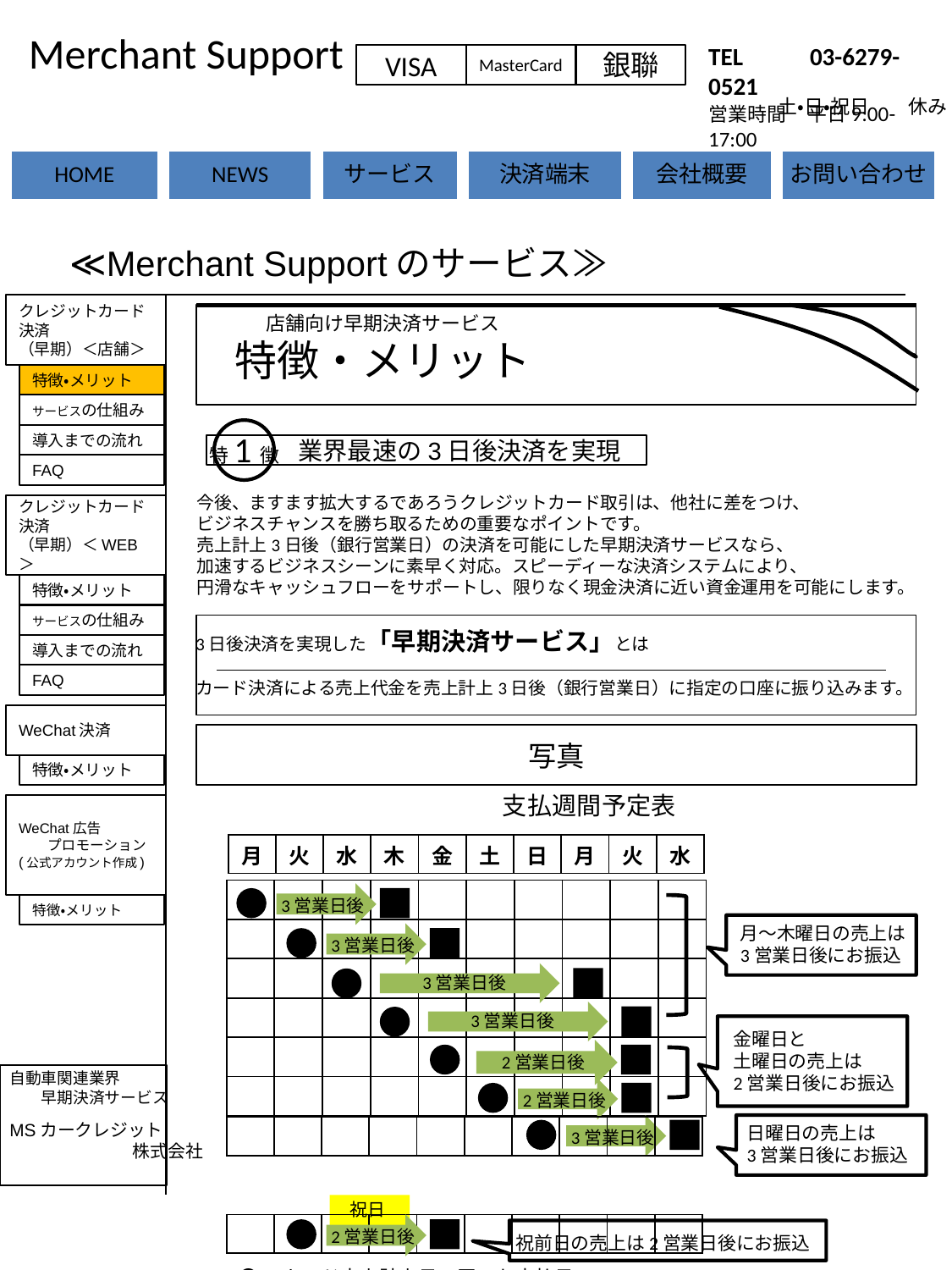

Merchant Support
サービス画面
TEL 　　03-6279-0521
営業時間　平日9:00-17:00

VISA
MasterCard
銀聯
土・日・祝日　　休み
HOME
NEWS
サービス
決済端末
会社概要
お問い合わせ
≪Merchant Supportのサービス≫
クレジットカード決済
（早期）＜店舗＞

店舗向け早期決済サービス
特徴・メリット

特徴・メリット
サービスの仕組み

特1徴
導入までの流れ
  　　業界最速の3日後決済を実現
FAQ
今後、ますます拡大するであろうクレジットカード取引は、他社に差をつけ、
ビジネスチャンスを勝ち取るための重要なポイントです。
売上計上3日後（銀行営業日）の決済を可能にした早期決済サービスなら、
加速するビジネスシーンに素早く対応。スピーディーな決済システムにより、
円滑なキャッシュフローをサポートし、限りなく現金決済に近い資金運用を可能にします。
クレジットカード決済
（早期）＜WEB＞
特徴・メリット
サービスの仕組み

3日後決済を実現した「早期決済サービス」とは

カード決済による売上代金を売上計上3日後（銀行営業日）に指定の口座に振り込みます。
導入までの流れ
FAQ
WeChat決済
写真
特徴・メリット
  　　支払週間予定表
WeChat広告
        プロモーション
(公式アカウント作成)
| 月 | 火 | 水 | 木 | 金 | 土 | 日 | 月 | 火 | 水 |
| --- | --- | --- | --- | --- | --- | --- | --- | --- | --- |
|  |  |  |  |  |  |  |  |  |  |
| --- | --- | --- | --- | --- | --- | --- | --- | --- | --- |
|  |  |  |  |  |  |  |  |  |  |
|  |  |  |  |  |  |  |  |  |  |
|  |  |  |  |  |  |  |  |  |  |
|  |  |  |  |  |  |  |  |  |  |
|  |  |  |  |  |  |  |  |  |  |

3営業日後

特徴・メリット

0
月～木曜日の売上は
3営業日後にお振込

3営業日後

3営業日後

3営業日後

0
金曜日と
土曜日の売上は
2営業日後にお振込

2営業日後

自動車関連業界
　　早期決済サービス

MSカークレジット
　　　　　　　株式会社

2営業日後

3営業日後

0
日曜日の売上は
3営業日後にお振込
|  |  |  |  |  |  |  |  |  |  |
| --- | --- | --- | --- | --- | --- | --- | --- | --- | --- |
祝日

|  |  |  |  |  |  |  |  |  |  |
| --- | --- | --- | --- | --- | --- | --- | --- | --- | --- |

2営業日後

0
祝前日の売上は2営業日後にお振込
●＝カード売上計上日　■＝お支払日
※クレジット端末からの売上データは、毎日伝送頂く必要があります。
　  クレジット端末からの売上伝送（日計処理）を忘れた場合、深夜0：00分を超え、
　  翌日に送信した場合などは3日後にお支払できない場合があります。
お客様のニーズに合わせたさまざまな決済プランをご用意しています。
マーチャント・サポートでは「3日後決済」のほか、お客様の幅広いニーズに対応できるよう
さまざまなプランをご用意。貴社の売上管理状況などに合わせてお選び頂けます。

週2回決済
週1回決済
毎週火曜日と金曜日が締日となります。
売上金は、それぞれ翌週の
火曜日と金曜日に
指定口座にお振込致します。
毎週金曜日が締日となり、
売上金は翌週の金曜日に
指定口座にお振込致します。
図
図
※お振込は、
　　最短5営業日後・最長10営業日後
※お振込は、
　　最短5営業日後・最長8営業日後

特2徴
  　　信頼のVISA, MasterCardに対応
インターネットの普及などにより、今後ますます普及率が高まるといわれているクレジットカード。
その中でも、世界各国に数千万店の加盟店網を持ち、
日本国内での全発行枚数の約7割を占めるVISA、MasterCardに対応。
国内外で高い評価を得ているVISA、MasterCardだからこそ、
お客様との高い信頼関係が築けると同時に、購買意欲を高め販売チャンスを大幅に広げます。

特3徴
  　　簡単手続きで手軽に導入
マーチャン・サポートがVISA、MasterCardのクレジットカードとの加盟店契約の一切を取次ますので、
面倒な手続きは一切不要。クレジットカード未導入の店舗様でも、お気軽にお申込ができます。

煩雑な明細管理をサポートする「明細配信サービス」

毎日の振込を電子メールの添付ファイル（PDFファイル）にて
タイムリーに配信する「明細配信サービス」。
煩雑な明細管理に係る手間を軽減し、
お客様からのお問い合わせにも迅速に対応できます。
図
ページの先頭に戻る

サイトマップ
個人情報保護方針
免責事項
会社概要
お問い合わせ
お問い合わせ